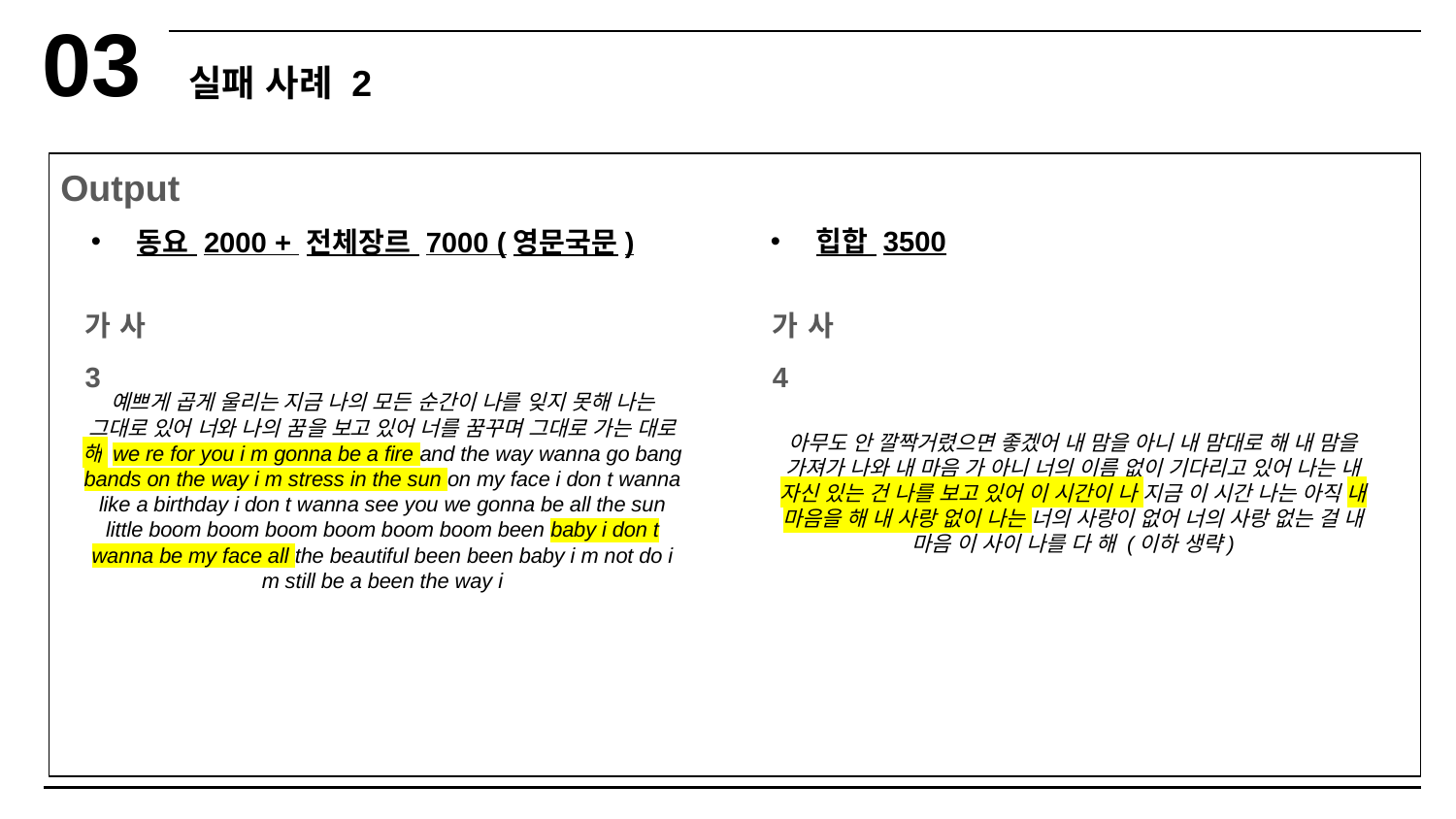

03
실패 사례 2
Output

힙합 3500
동요 2000 + 전체장르 7000 (영문국문)
가사3
가사4
예쁘게 곱게 울리는 지금 나의 모든 순간이 나를 잊지 못해 나는 그대로 있어 너와 나의 꿈을 보고 있어 너를 꿈꾸며 그대로 가는 대로 해 we re for you i m gonna be a fire and the way wanna go bang bands on the way i m stress in the sun on my face i don t wanna like a birthday i don t wanna see you we gonna be all the sun little boom boom boom boom boom boom been baby i don t wanna be my face all the beautiful been been baby i m not do i m still be a been the way i

아무도 안 깔짝거렸으면 좋겠어 내 맘을 아니 내 맘대로 해 내 맘을 가져가 나와 내 마음 가 아니 너의 이름 없이 기다리고 있어 나는 내 자신 있는 건 나를 보고 있어 이 시간이 나 지금 이 시간 나는 아직 내 마음을 해 내 사랑 없이 나는 너의 사랑이 없어 너의 사랑 없는 걸 내 마음 이 사이 나를 다 해 (이하 생략)